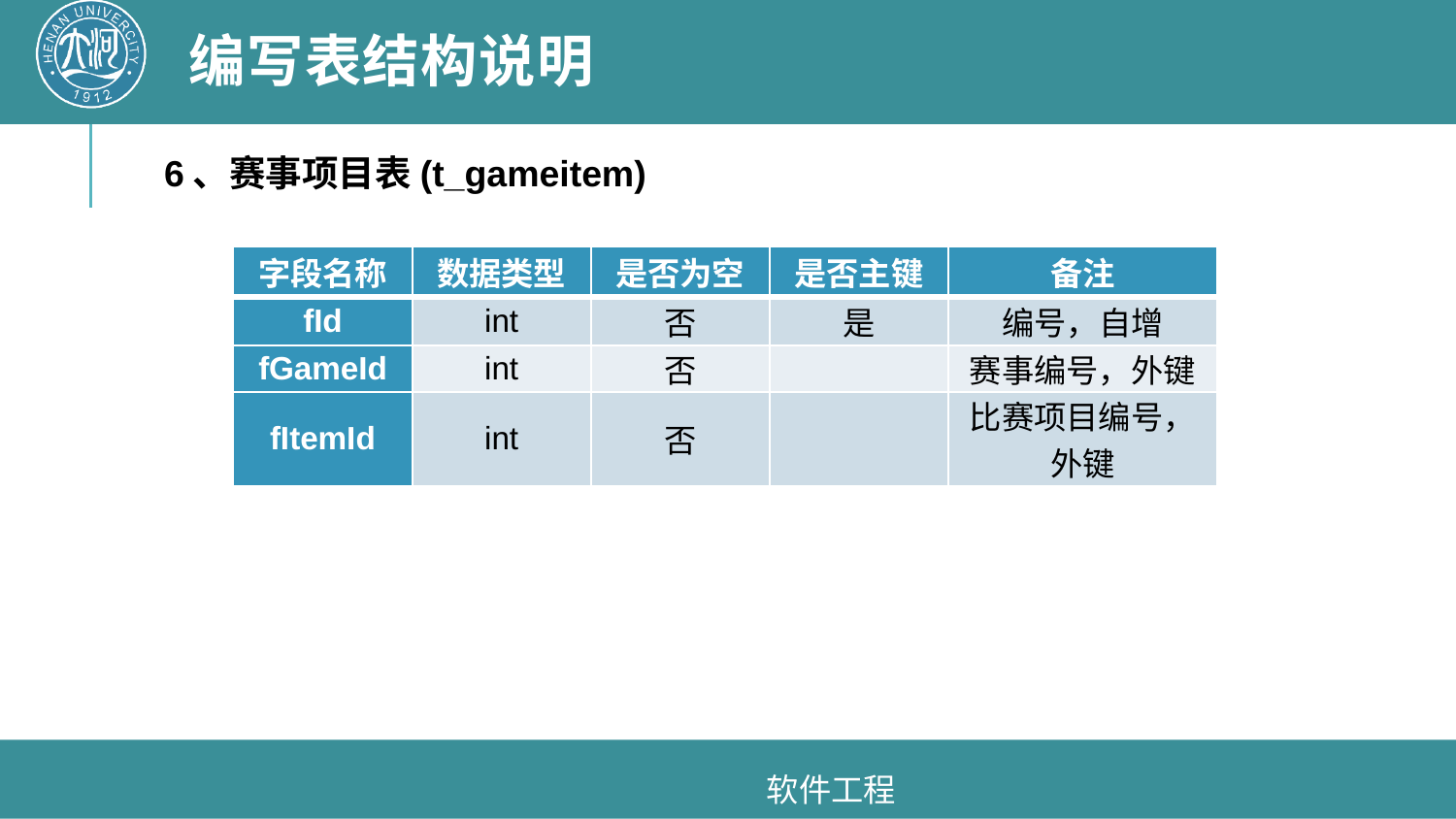

# 编写表结构说明
6、赛事项目表(t_gameitem)
| 字段名称 | 数据类型 | 是否为空 | 是否主键 | 备注 |
| --- | --- | --- | --- | --- |
| fId | int | 否 | 是 | 编号，自增 |
| fGameId | int | 否 |  | 赛事编号，外键 |
| fItemId | int | 否 |  | 比赛项目编号，外键 |

软件工程
34